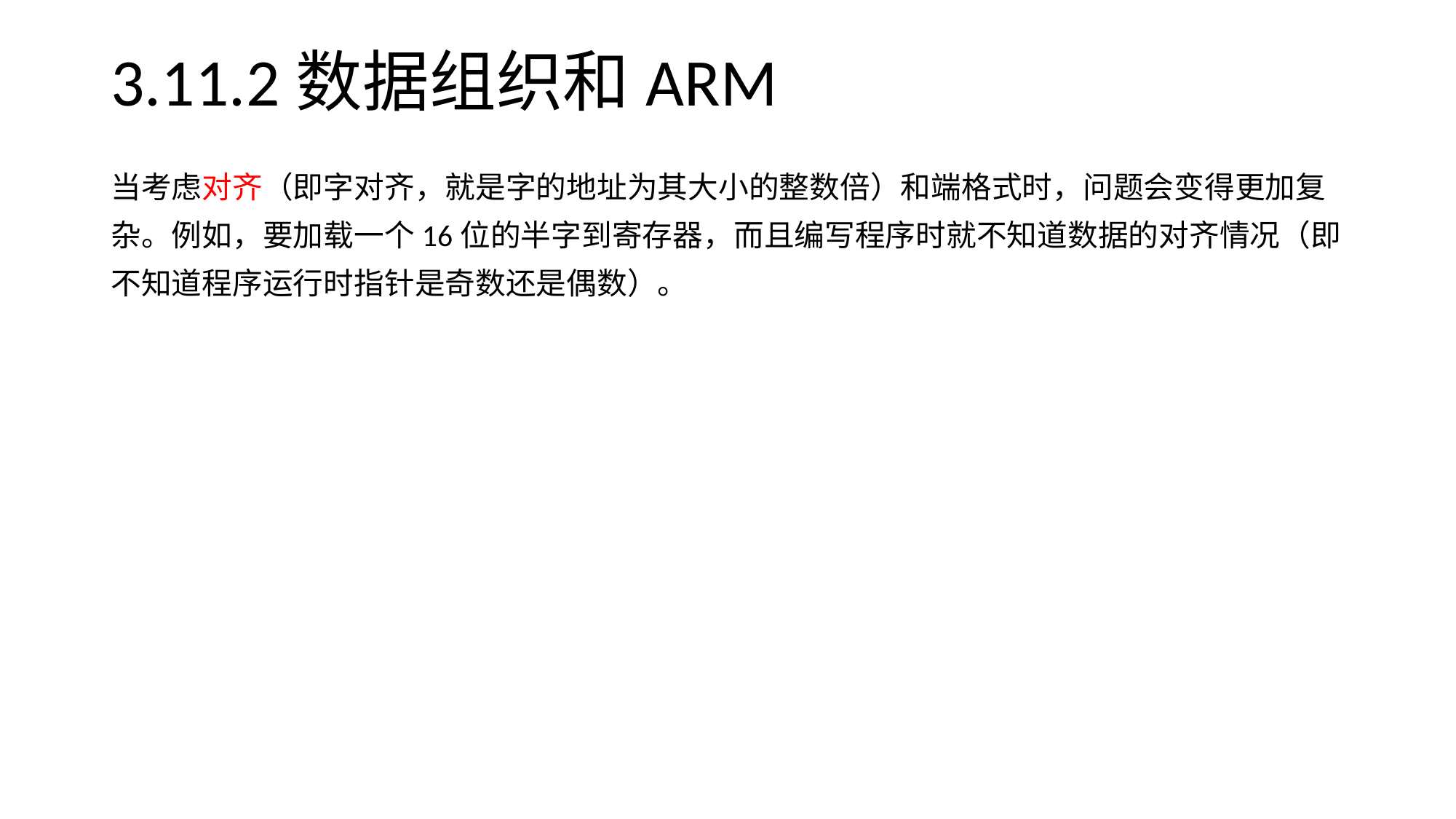

# 3.11.2数据组织和ARM

当考虑对齐（即字对齐，就是字的地址为其大小的整数倍）和端格式时，问题会变得更加复
杂。例如，要加载一个16位的半字到寄存器，而且编写程序时就不知道数据的对齐情况（即
不知道程序运行时指针是奇数还是偶数）。